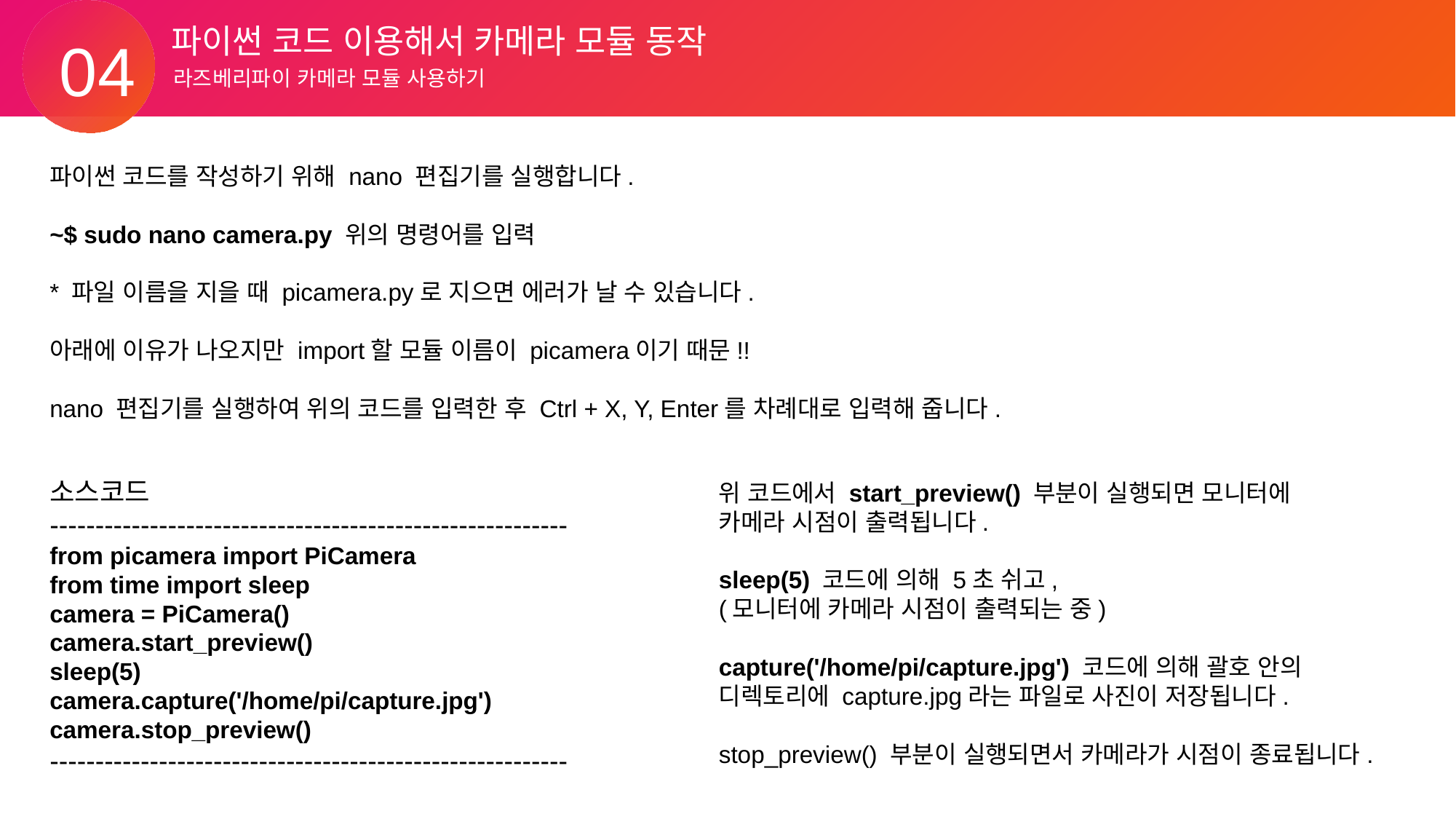

파이썬 코드 이용해서 카메라 모듈 동작
04
라즈베리파이 카메라 모듈 사용하기
파이썬 코드를 작성하기 위해 nano 편집기를 실행합니다.

​~$ sudo nano camera.py 위의 명령어를 입력

* 파일 이름을 지을 때 picamera.py로 지으면 에러가 날 수 있습니다.

아래에 이유가 나오지만 import할 모듈 이름이 picamera이기 때문!!

nano 편집기를 실행하여 위의 코드를 입력한 후 Ctrl + X, Y, Enter를 차례대로 입력해 줍니다.
소스코드
---------------------------------------------------------
from picamera import PiCamera
from time import sleep
camera = PiCamera()
camera.start_preview()
sleep(5)
camera.capture('/home/pi/capture.jpg')
camera.stop_preview()
---------------------------------------------------------
위 코드에서 start_preview() 부분이 실행되면 모니터에
카메라 시점이 출력됩니다.

sleep(5) 코드에 의해 5초 쉬고,
(모니터에 카메라 시점이 출력되는 중)

capture('/home/pi/capture.jpg') 코드에 의해 괄호 안의
디렉토리에 capture.jpg라는 파일로 사진이 저장됩니다.

stop_preview() 부분이 실행되면서 카메라가 시점이 종료됩니다.